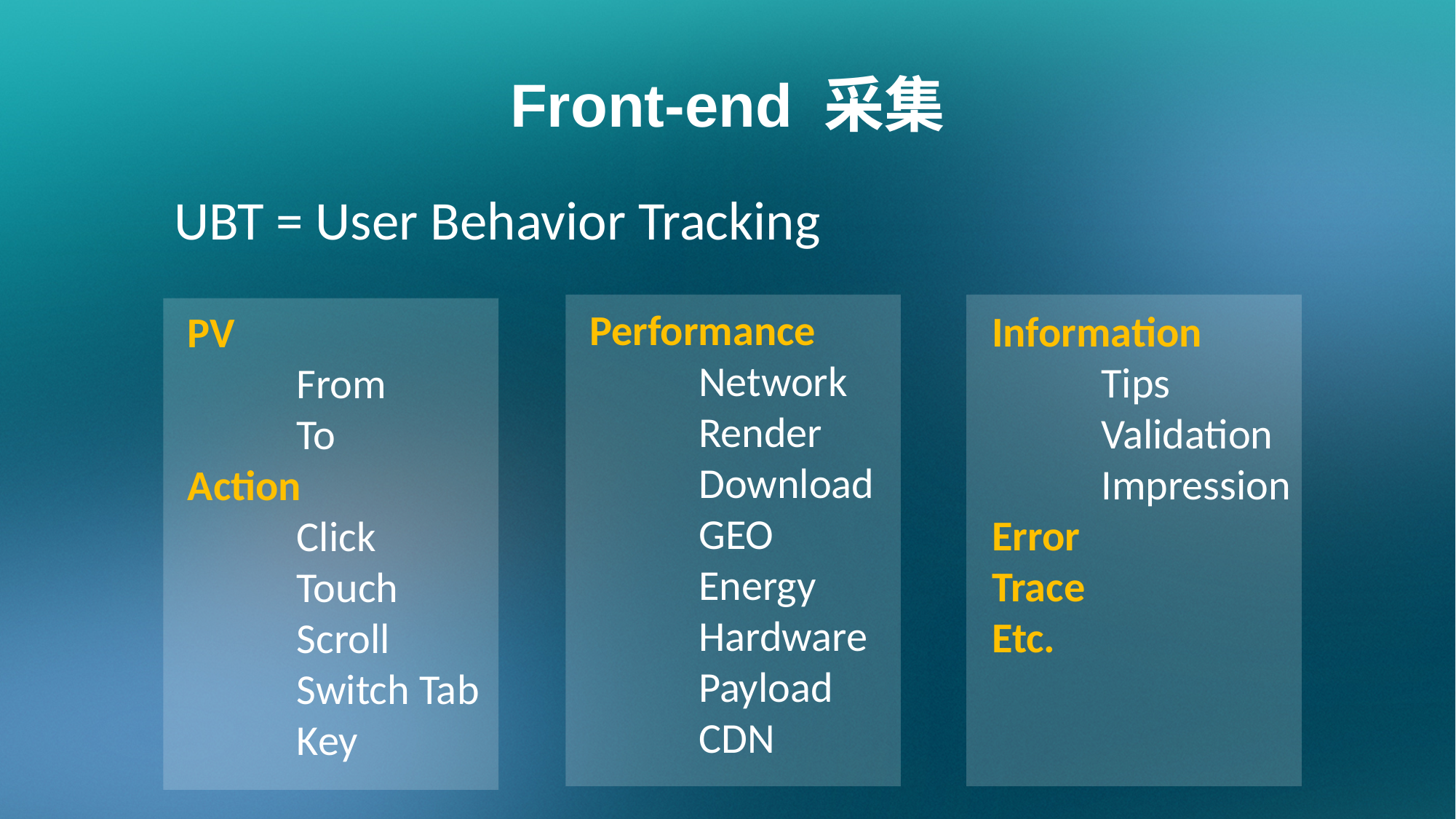

Front-end 采集
UBT = User Behavior Tracking

Performance
	Network
	Render
	Download
	GEO
	Energy
	Hardware
	Payload
	CDN

Information
	Tips
	Validation
	Impression
Error
Trace
Etc.

PV
	From
	To
Action
	Click
	Touch
	Scroll
	Switch Tab
	Key